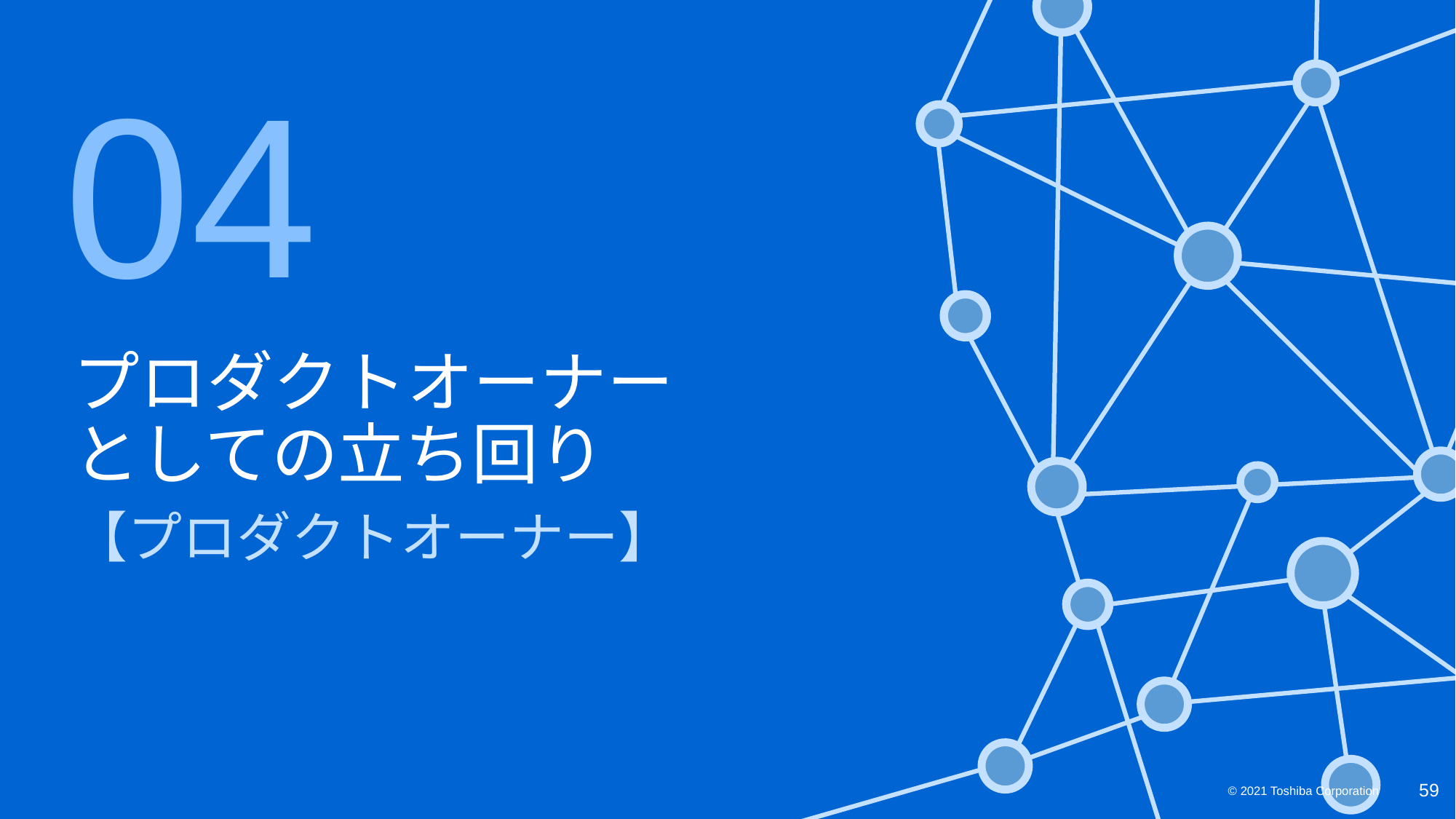

04

プロダクトオーナー
としての立ち回り
【プロダクトオーナー】
59
© 2021 Toshiba Corporation